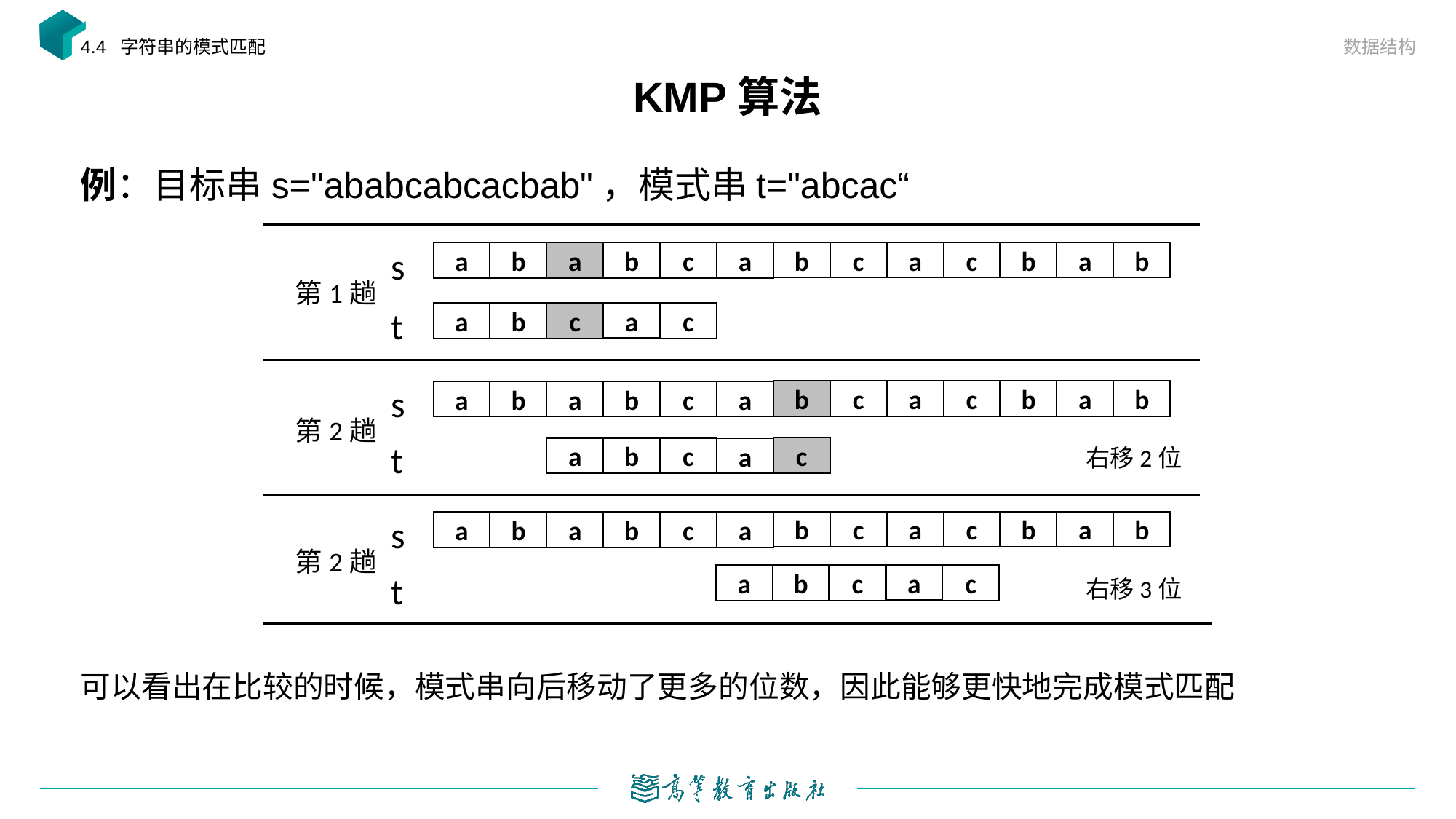

数据结构
4.4  字符串的模式匹配
# KMP算法
例：目标串s="ababcabcacbab"，模式串t="abcac“

可以看出在比较的时候，模式串向后移动了更多的位数，因此能够更快地完成模式匹配
s
b
b
c
a
c
b
a
a
a
b
a
b
c
第1趟
t
a
c
a
b
c
s
b
b
c
a
c
b
a
a
a
b
a
b
c
第2趟
t
右移2位
c
a
b
c
a
s
b
b
c
a
c
b
a
a
a
b
a
b
c
第2趟
t
a
c
a
b
c
右移3位